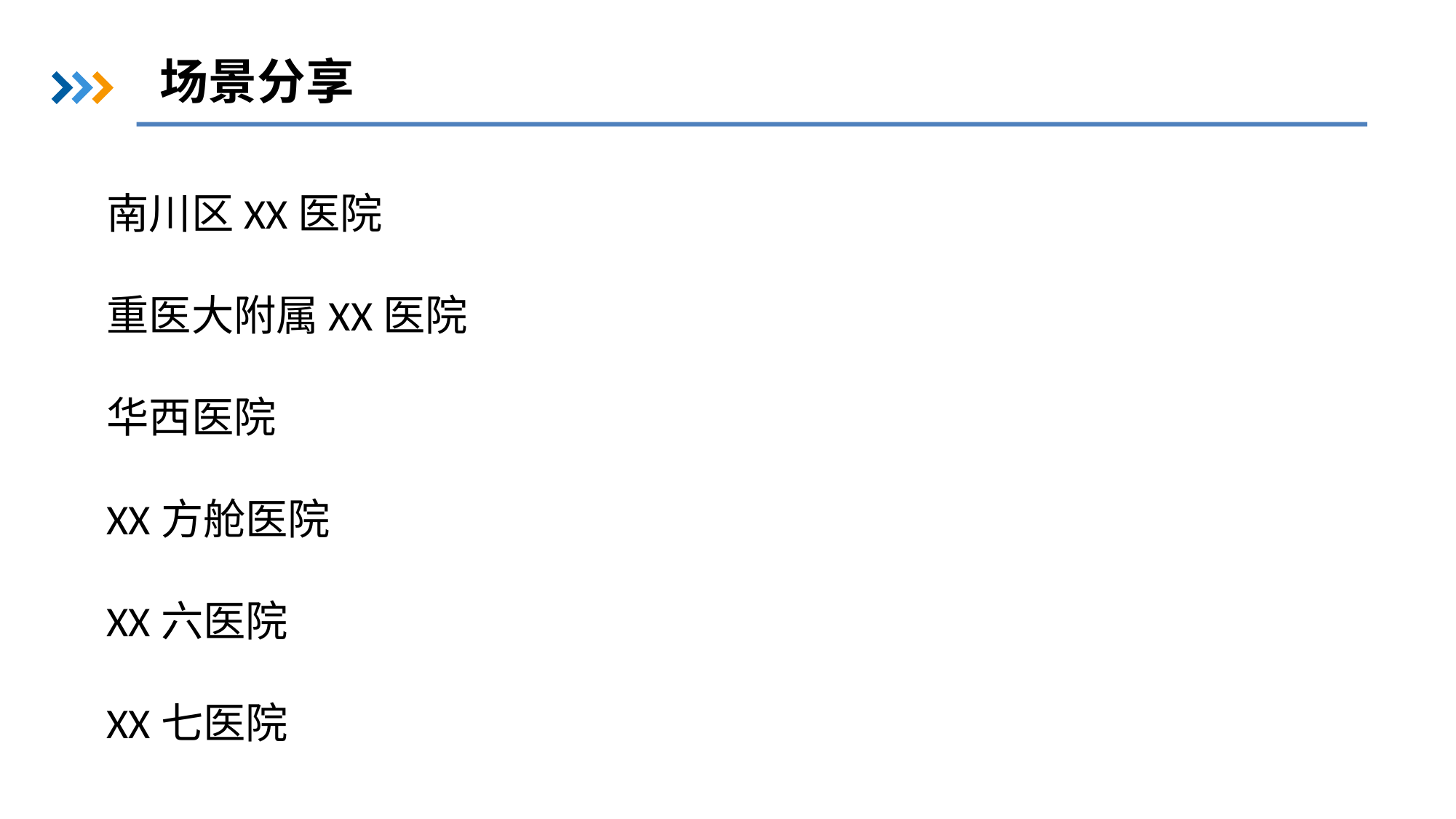

场景分享
南川区XX医院

重医大附属XX医院

华西医院

XX方舱医院

XX六医院

XX七医院